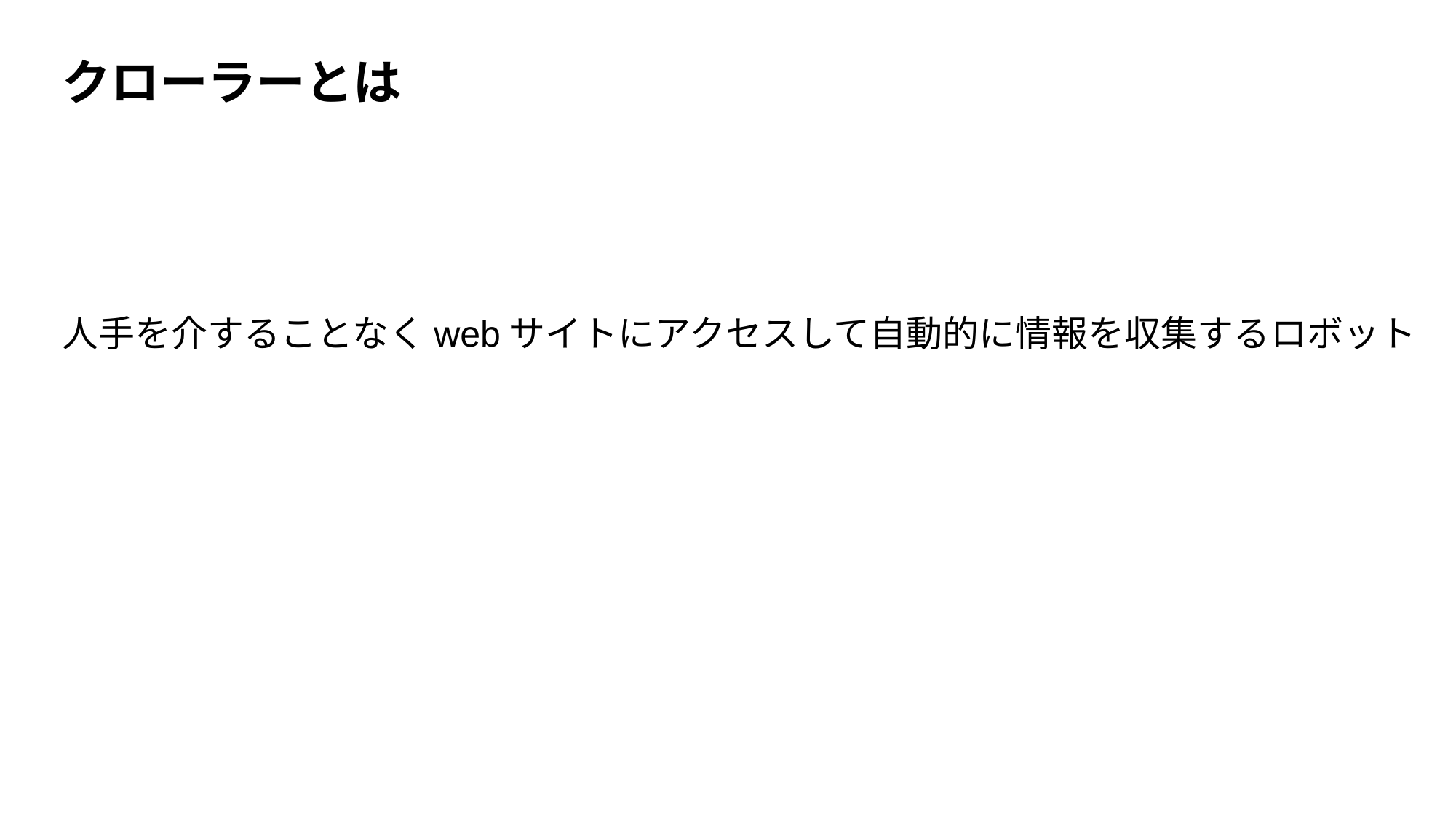

クローラーとは
人手を介することなくwebサイトにアクセスして自動的に情報を収集するロボット